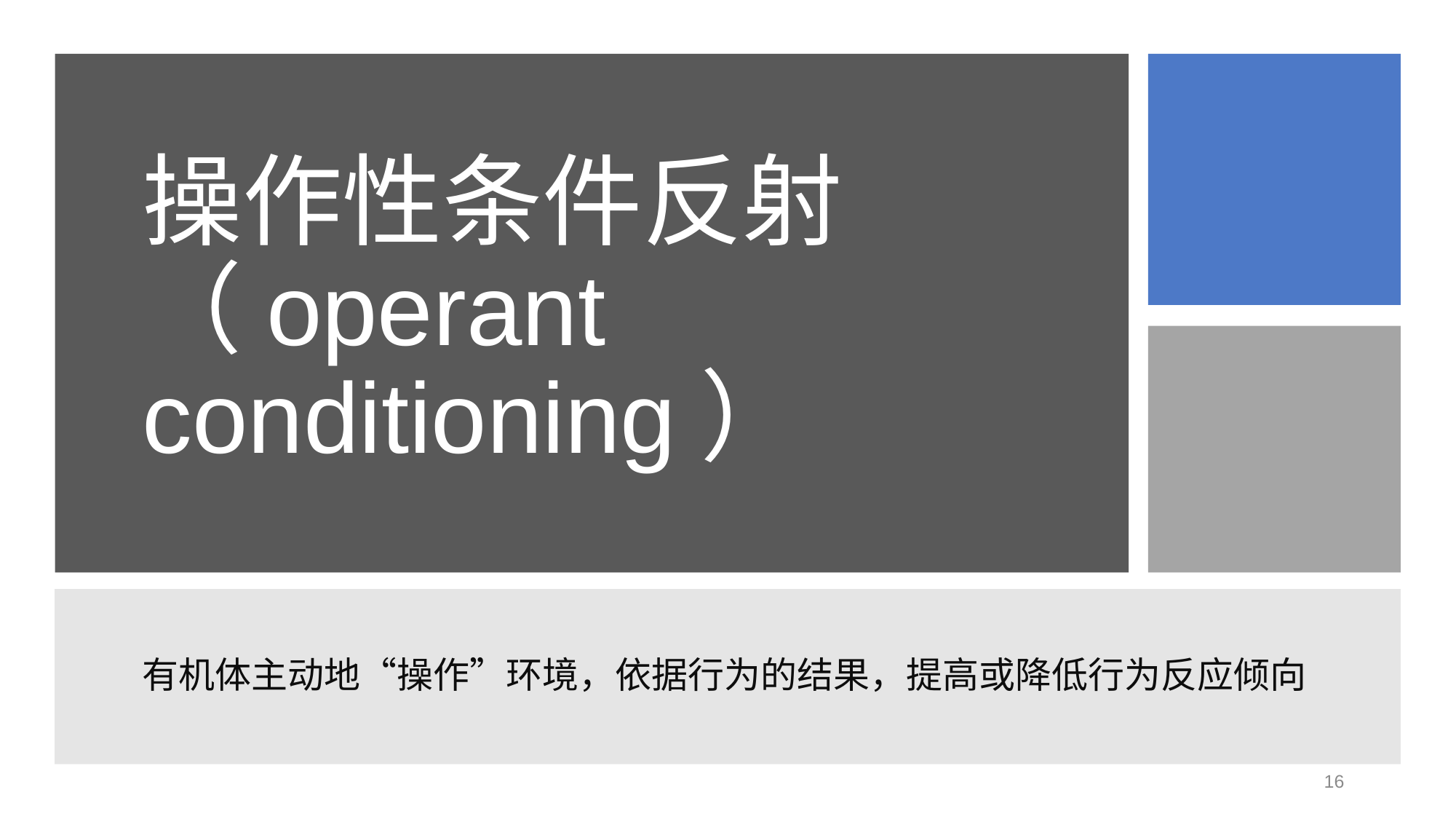

# 操作性条件反射（operant conditioning）

有机体主动地“操作”环境，依据行为的结果，提高或降低行为反应倾向
16